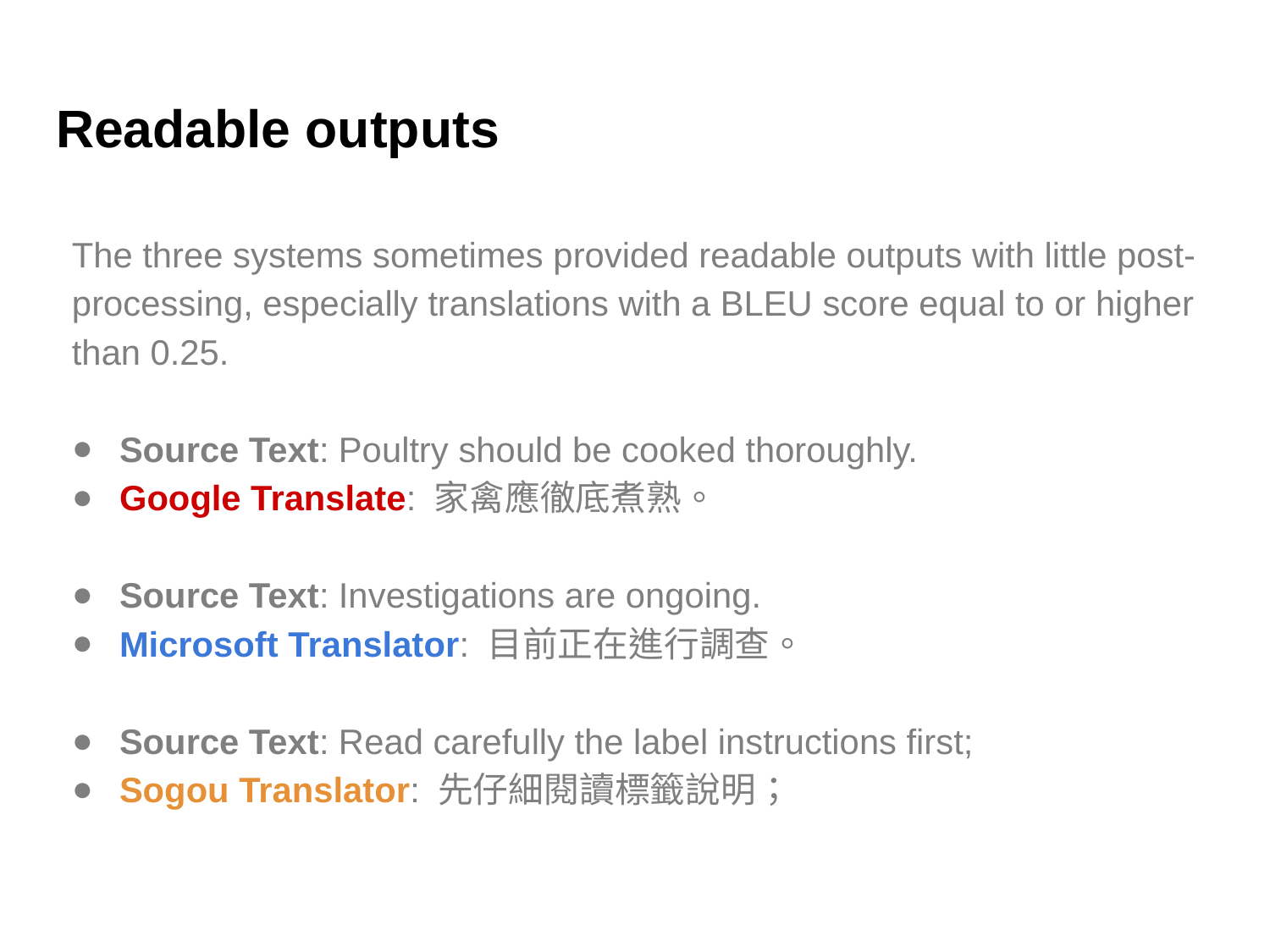

# Readable outputs
The three systems sometimes provided readable outputs with little post-processing, especially translations with a BLEU score equal to or higher than 0.25.

Source Text: Poultry should be cooked thoroughly.
Google Translate: 家禽應徹底煮熟。

Source Text: Investigations are ongoing.
Microsoft Translator: 目前正在進行調查。

Source Text: Read carefully the label instructions first;
Sogou Translator: 先仔細閱讀標籤說明；